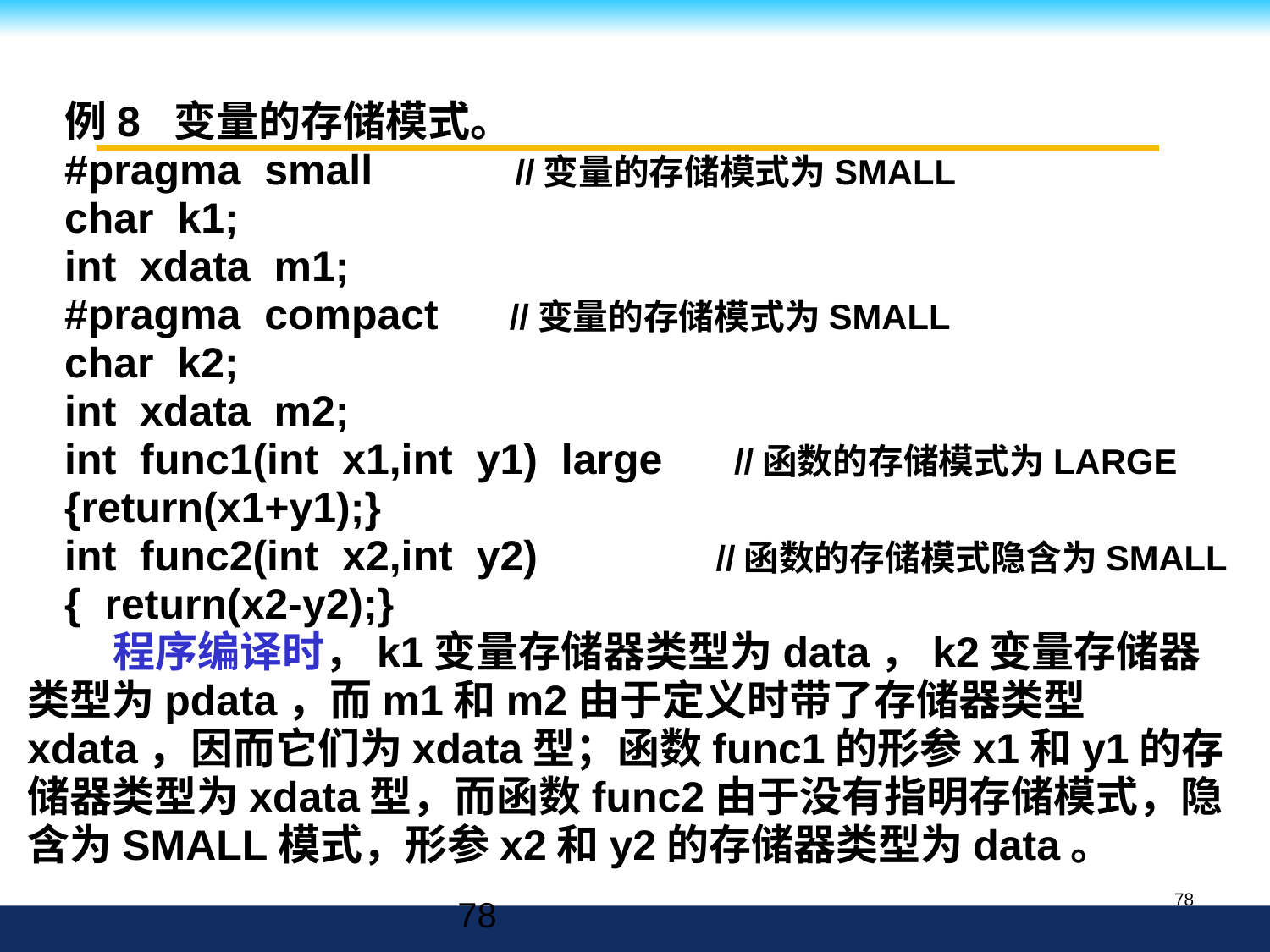

例8  变量的存储模式。
#pragma  small            //变量的存储模式为SMALL
char  k1;
int  xdata  m1;
#pragma  compact      //变量的存储模式为SMALL
char  k2;
int  xdata  m2;
int  func1(int  x1,int  y1)  large      //函数的存储模式为LARGE
{return(x1+y1);}
int  func2(int  x2,int  y2)               //函数的存储模式隐含为SMALL
{  return(x2-y2);}
    程序编译时，k1变量存储器类型为data，k2变量存储器类型为pdata，而m1和m2由于定义时带了存储器类型xdata，因而它们为xdata型；函数func1的形参x1和y1的存储器类型为xdata型，而函数func2由于没有指明存储模式，隐含为SMALL模式，形参x2和y2的存储器类型为data。
78
78